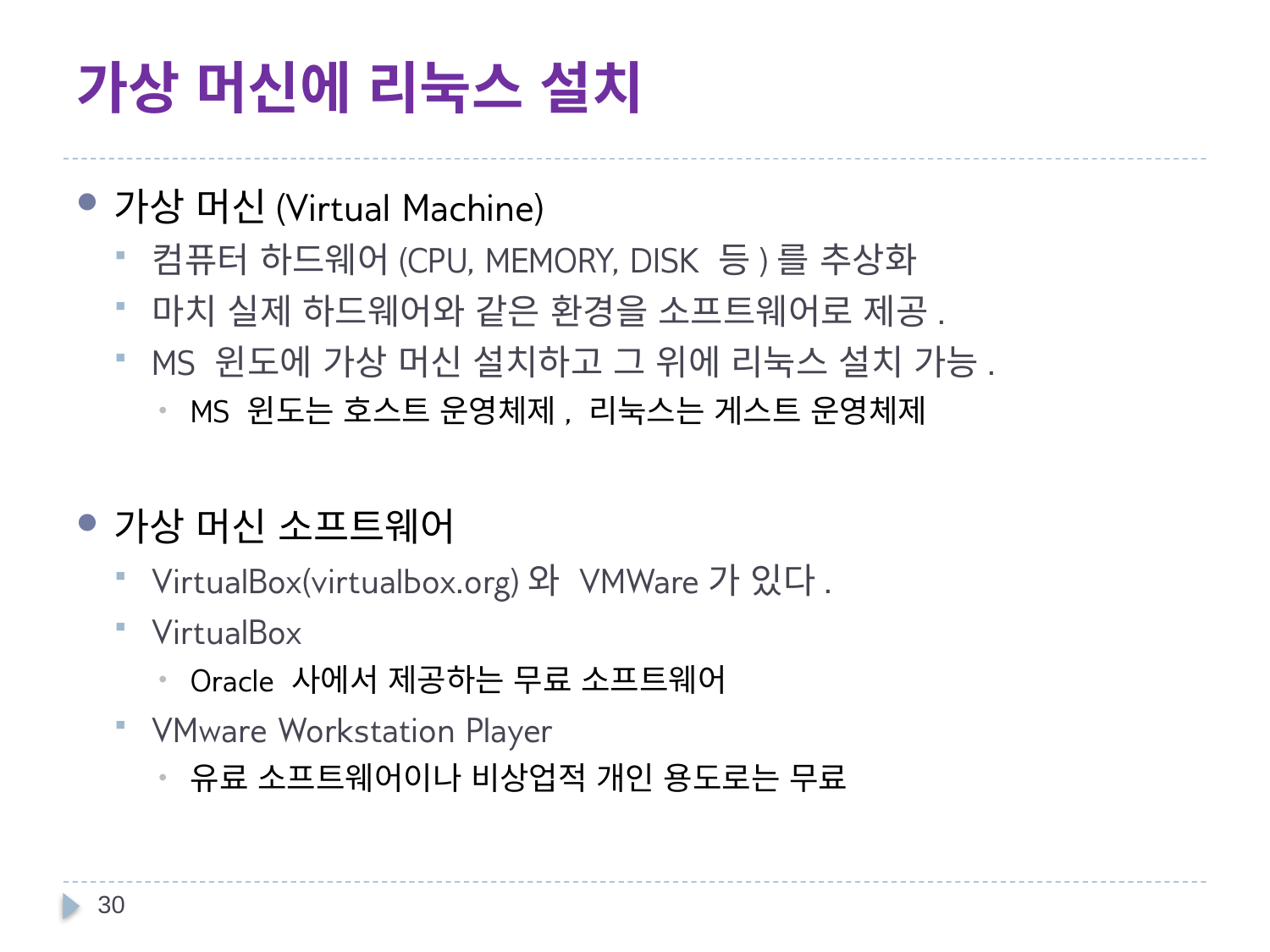

# 가상 머신에 리눅스 설치
가상 머신(Virtual Machine)
컴퓨터 하드웨어(CPU, MEMORY, DISK 등)를 추상화
마치 실제 하드웨어와 같은 환경을 소프트웨어로 제공.
MS 윈도에 가상 머신 설치하고 그 위에 리눅스 설치 가능.
MS 윈도는 호스트 운영체제, 리눅스는 게스트 운영체제

가상 머신 소프트웨어
VirtualBox(virtualbox.org)와 VMWare가 있다.
VirtualBox
Oracle 사에서 제공하는 무료 소프트웨어
VMware Workstation Player
유료 소프트웨어이나 비상업적 개인 용도로는 무료
30